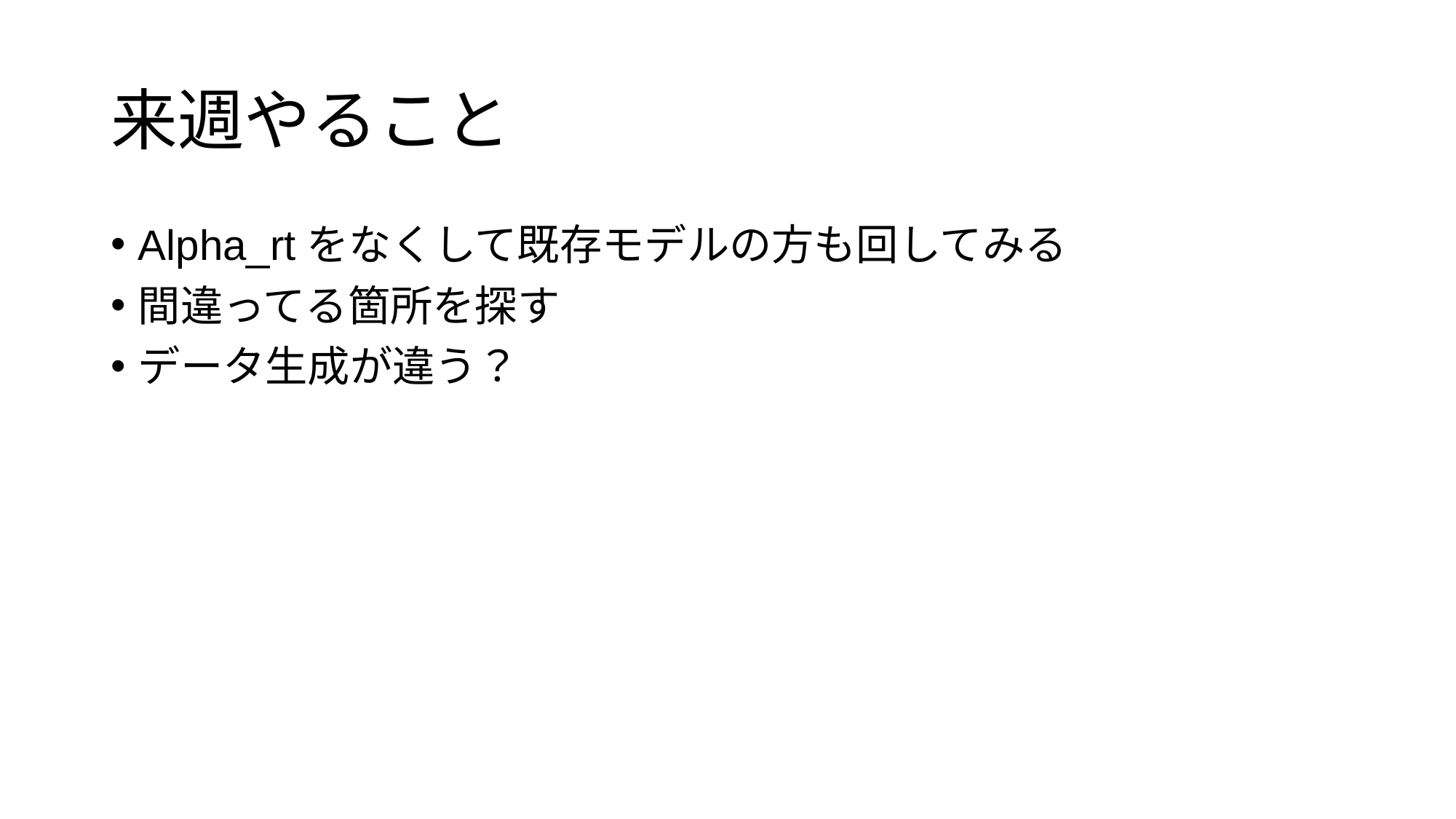

# 来週やること
Alpha_rtをなくして既存モデルの方も回してみる
間違ってる箇所を探す
データ生成が違う？